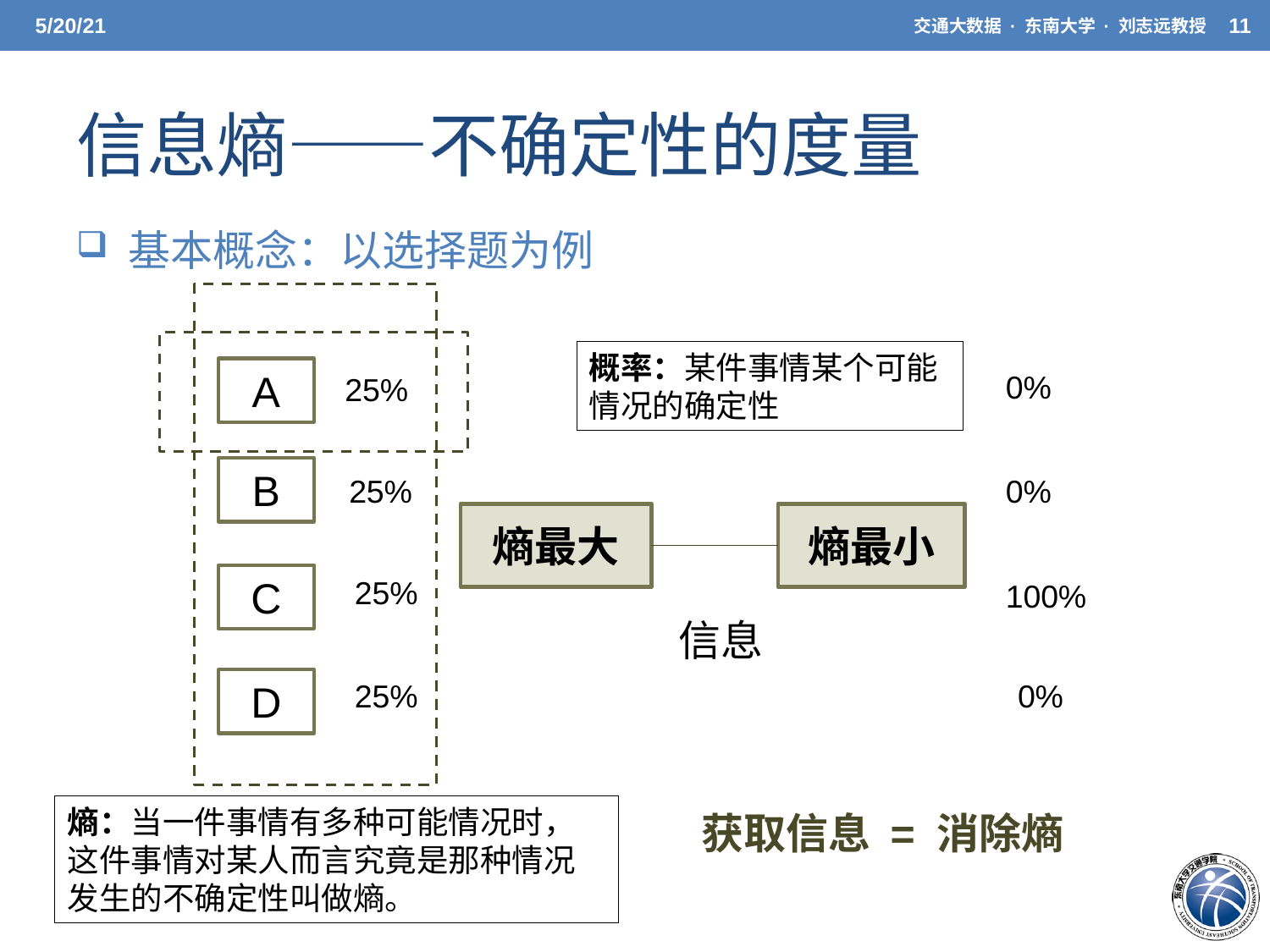

5/20/21
交通大数据 · 东南大学 · 刘志远教授
11
# 信息熵——不确定性的度量
 基本概念：以选择题为例

概率：某件事情某个可能情况的确定性
A
0%
25%
B
25%
0%
熵最大
熵最小
C
25%
100%
信息
D
25%
0%
熵：当一件事情有多种可能情况时，这件事情对某人而言究竟是那种情况发生的不确定性叫做熵。
获取信息 = 消除熵